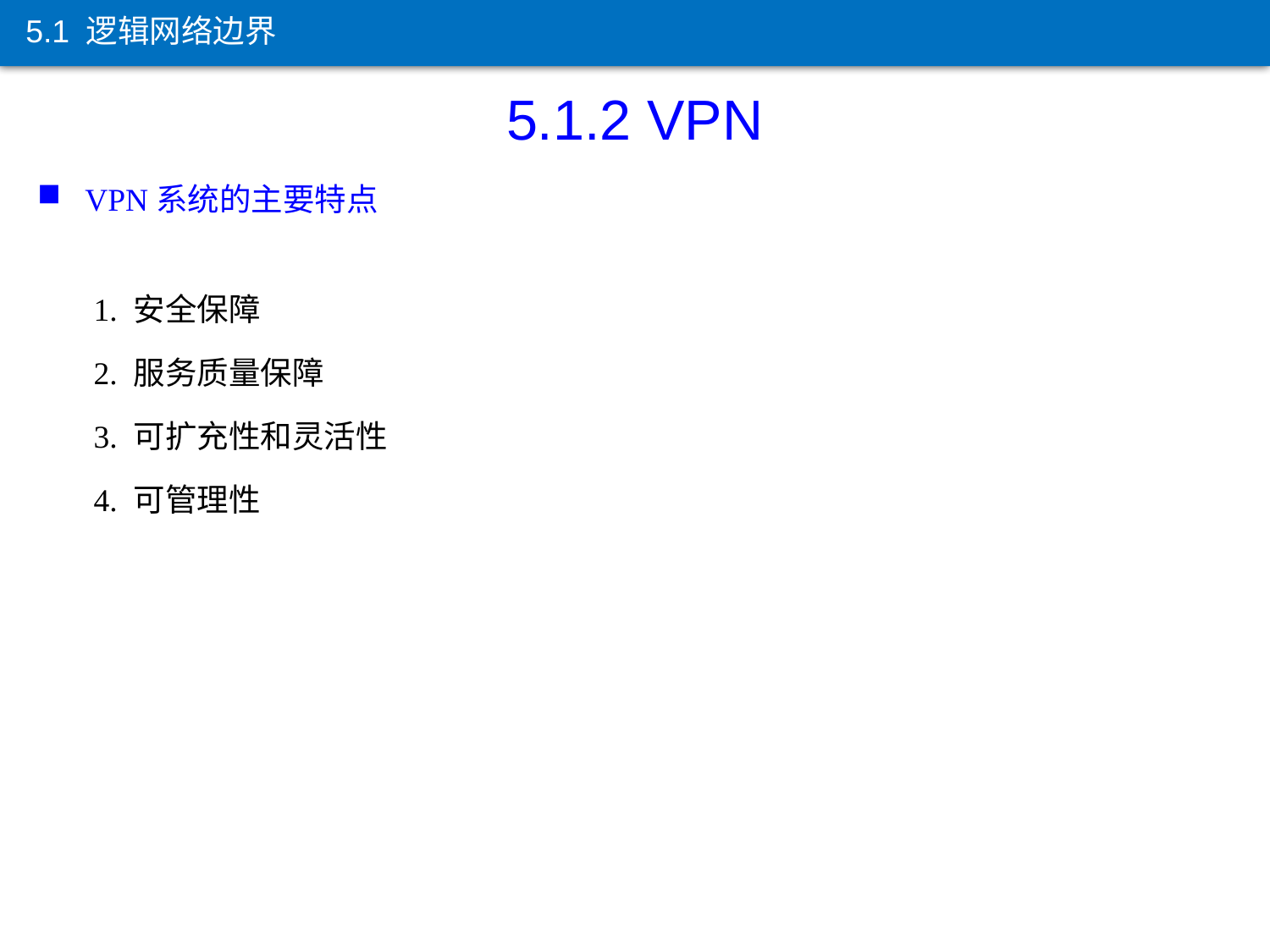

5.1 逻辑网络边界
5.1.2 VPN
VPN系统的主要特点

       1. 安全保障
       2. 服务质量保障
       3. 可扩充性和灵活性
       4. 可管理性
14